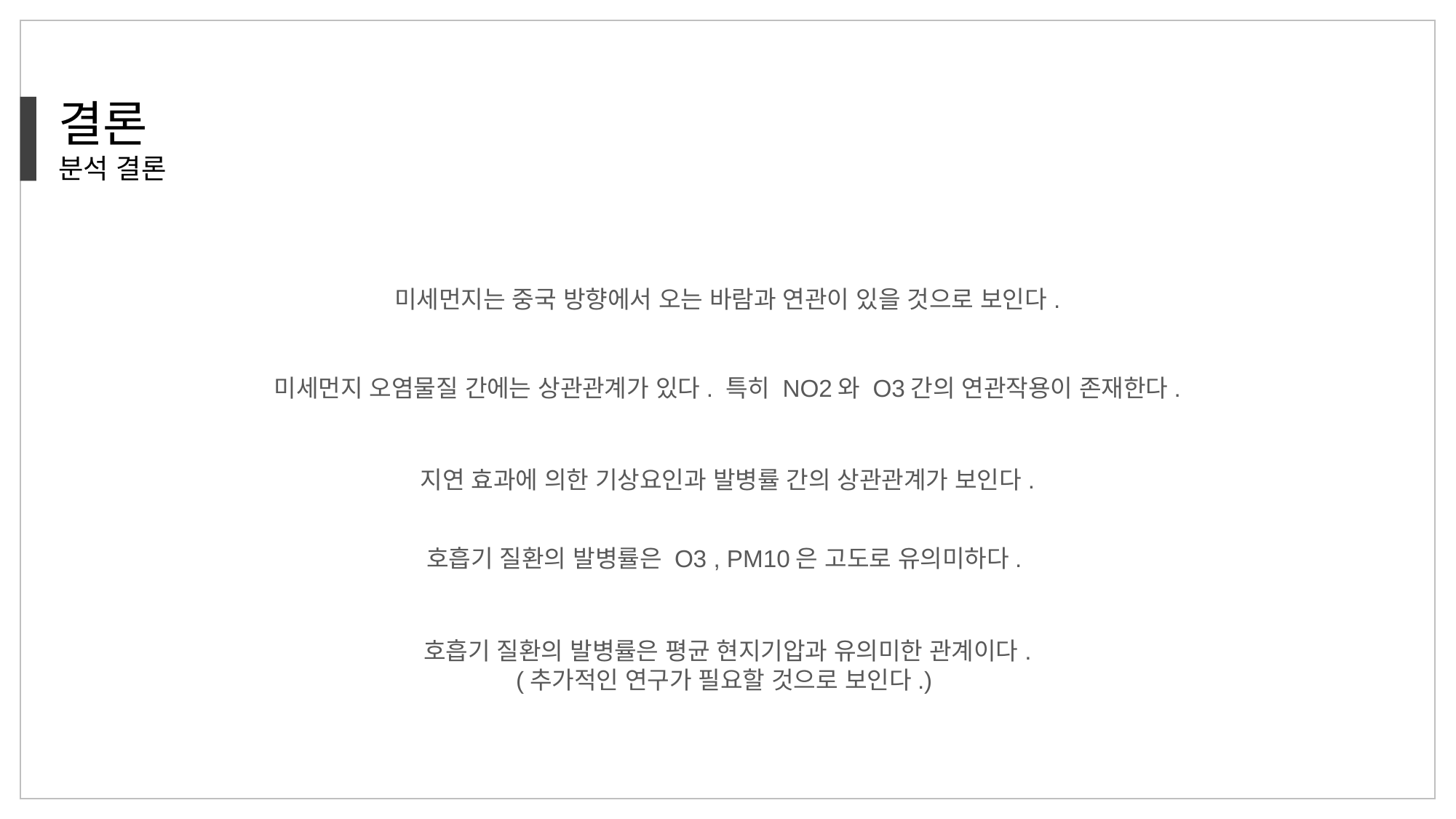

결론
분석 결론

미세먼지는 중국 방향에서 오는 바람과 연관이 있을 것으로 보인다.
미세먼지 오염물질 간에는 상관관계가 있다. 특히 NO2와 O3간의 연관작용이 존재한다.
지연 효과에 의한 기상요인과 발병률 간의 상관관계가 보인다.
호흡기 질환의 발병률은 O3 , PM10은 고도로 유의미하다.
호흡기 질환의 발병률은 평균 현지기압과 유의미한 관계이다.
(추가적인 연구가 필요할 것으로 보인다.)